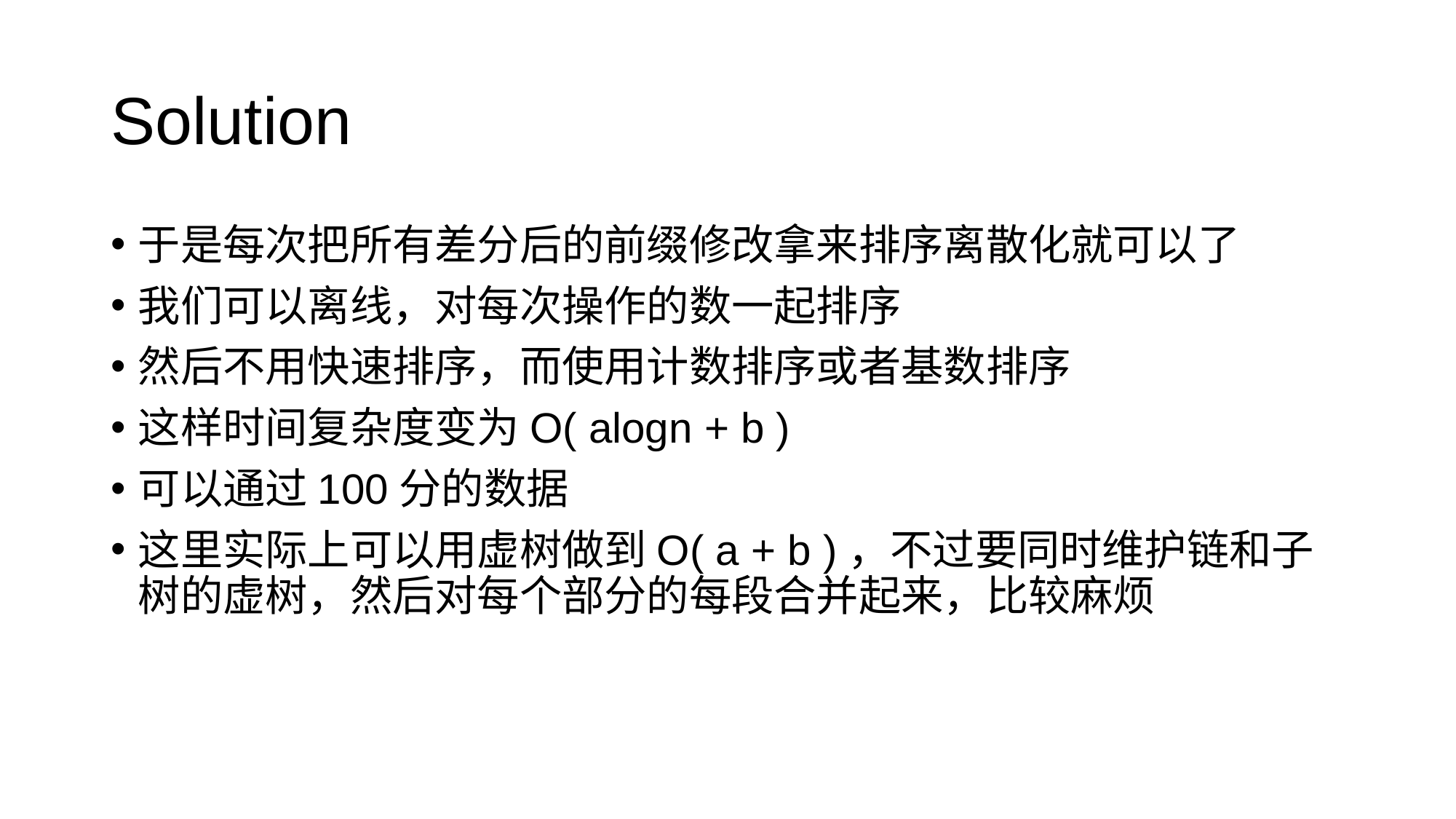

# Solution
于是每次把所有差分后的前缀修改拿来排序离散化就可以了
我们可以离线，对每次操作的数一起排序
然后不用快速排序，而使用计数排序或者基数排序
这样时间复杂度变为O( alogn + b )
可以通过100分的数据
这里实际上可以用虚树做到O( a + b )，不过要同时维护链和子树的虚树，然后对每个部分的每段合并起来，比较麻烦